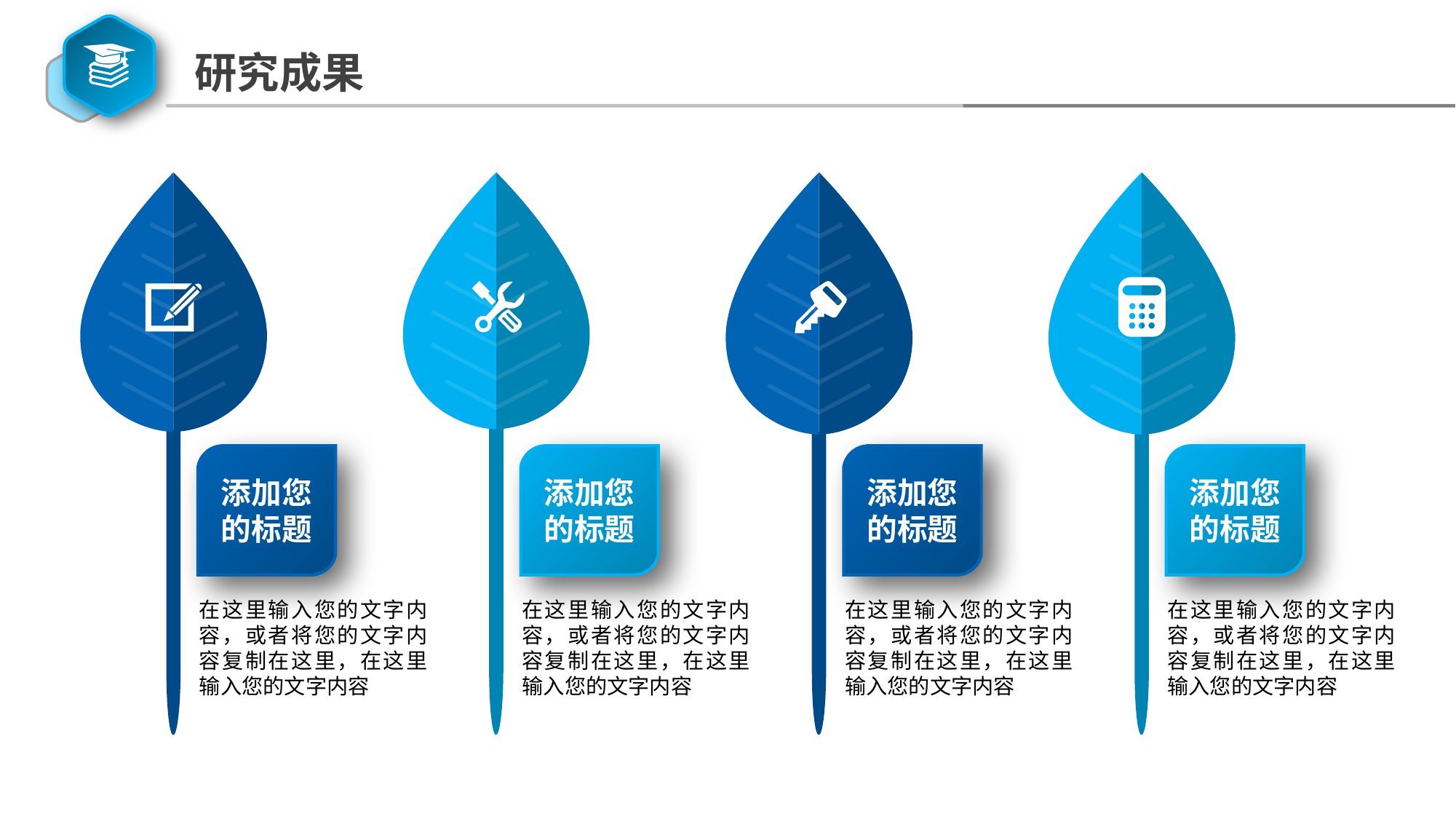

研究成果

添加您
的标题
添加您
的标题
添加您
的标题
添加您
的标题
在这里输入您的文字内容，或者将您的文字内容复制在这里，在这里输入您的文字内容
在这里输入您的文字内容，或者将您的文字内容复制在这里，在这里输入您的文字内容
在这里输入您的文字内容，或者将您的文字内容复制在这里，在这里输入您的文字内容
在这里输入您的文字内容，或者将您的文字内容复制在这里，在这里输入您的文字内容